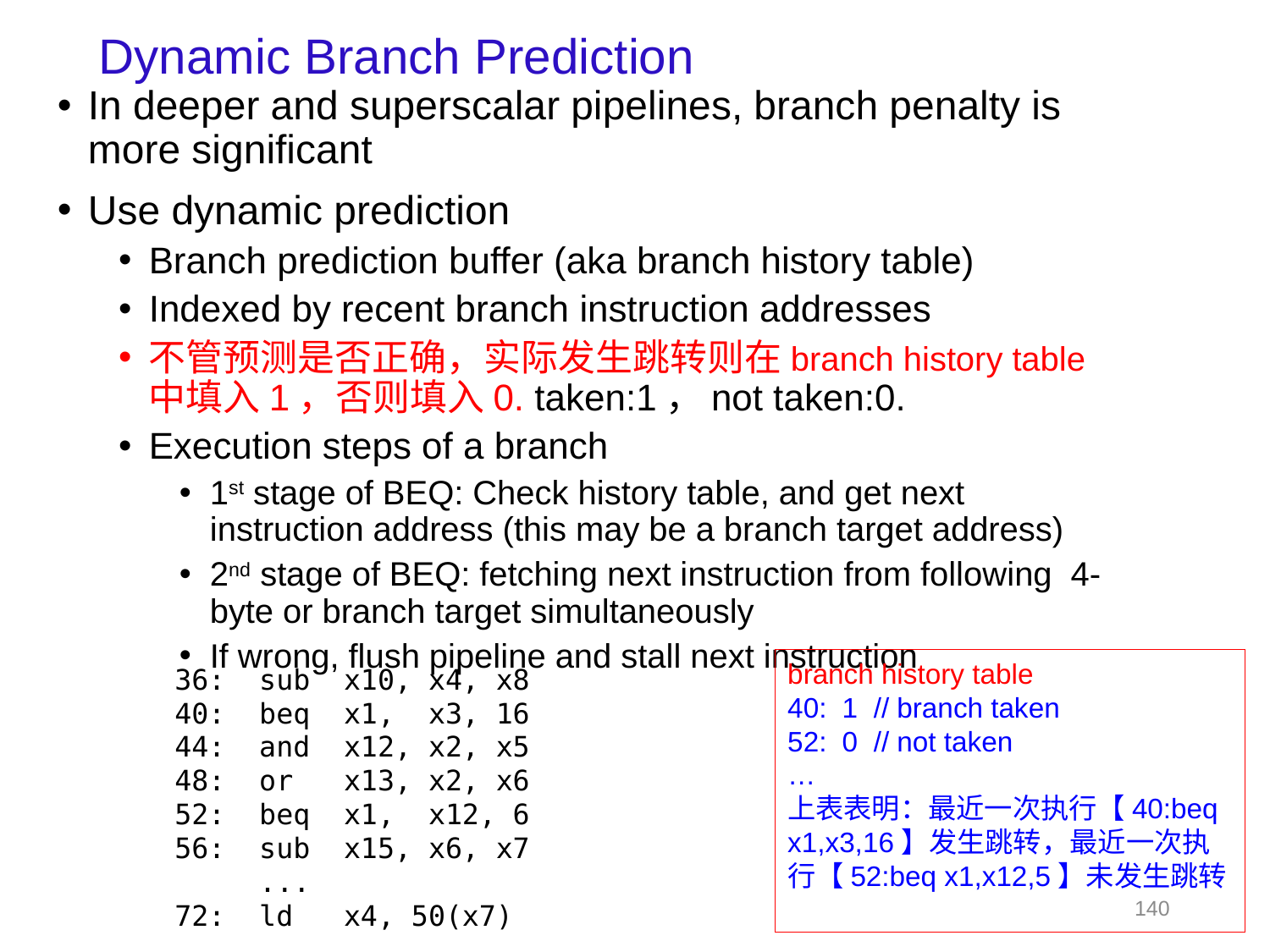

# Dynamic Branch Prediction
In deeper and superscalar pipelines, branch penalty is more significant
Use dynamic prediction
Branch prediction buffer (aka branch history table)
Indexed by recent branch instruction addresses
不管预测是否正确，实际发生跳转则在branch history table中填入1，否则填入0. taken:1，not taken:0.
Execution steps of a branch
1st stage of BEQ: Check history table, and get next instruction address (this may be a branch target address)
2nd stage of BEQ: fetching next instruction from following  4-byte or branch target simultaneously
If wrong, flush pipeline and stall next instruction
branch history table
40:  1  // branch taken
52:  0  // not taken
…
上表表明：最近一次执行【40:beq x1,x3,16】发生跳转，最近一次执行【52:beq x1,x12,5】未发生跳转

36:  sub  x10, x4, x8
40:  beq  x1,  x3, 16
44:  and  x12, x2, x5
48:  or   x13, x2, x6
52:  beq  x1,  x12, 6
56:  sub  x15, x6, x7
     ...
72:  ld   x4, 50(x7)

140